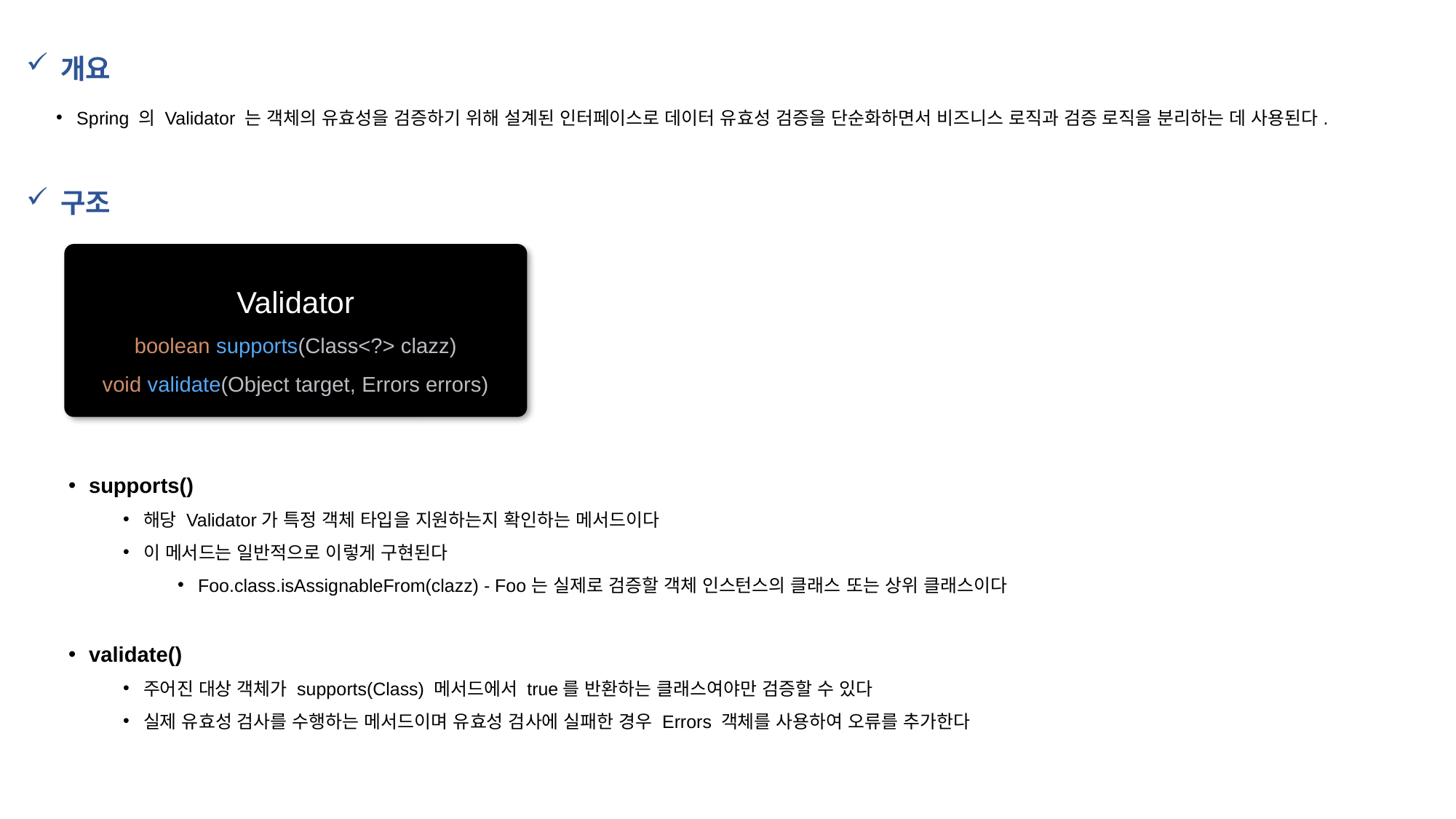

개요
Spring 의 Validator 는 객체의 유효성을 검증하기 위해 설계된 인터페이스로 데이터 유효성 검증을 단순화하면서 비즈니스 로직과 검증 로직을 분리하는 데 사용된다.
구조
Validator
boolean supports(Class<?> clazz)
void validate(Object target, Errors errors)
supports()
해당 Validator가 특정 객체 타입을 지원하는지 확인하는 메서드이다
이 메서드는 일반적으로 이렇게 구현된다
Foo.class.isAssignableFrom(clazz) - Foo는 실제로 검증할 객체 인스턴스의 클래스 또는 상위 클래스이다

validate()
주어진 대상 객체가 supports(Class) 메서드에서 true를 반환하는 클래스여야만 검증할 수 있다
실제 유효성 검사를 수행하는 메서드이며 유효성 검사에 실패한 경우 Errors 객체를 사용하여 오류를 추가한다